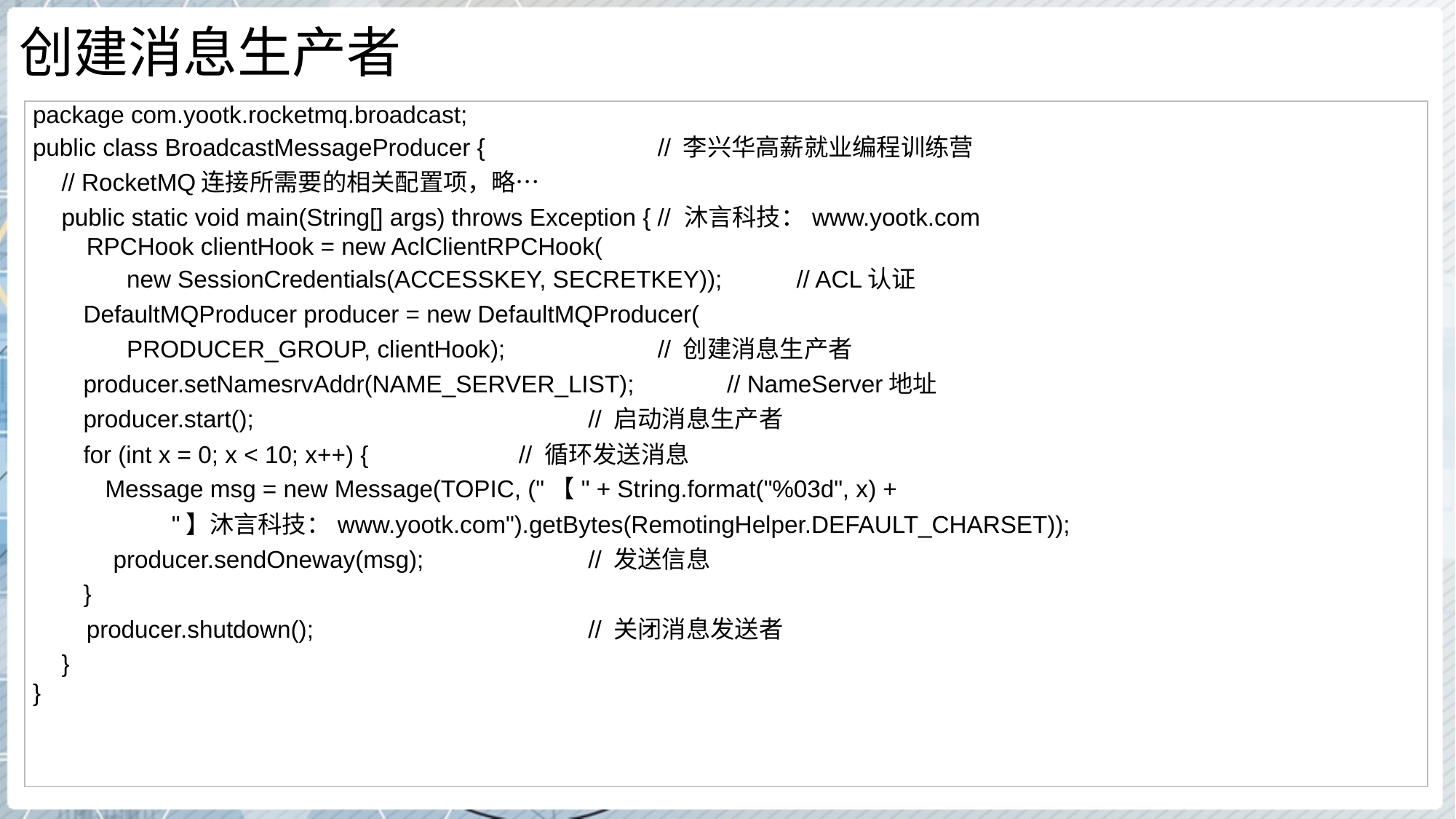

# 创建消息生产者
| package com.yootk.rocketmq.broadcast; public class BroadcastMessageProducer { // 李兴华高薪就业编程训练营 // RocketMQ连接所需要的相关配置项，略… public static void main(String[] args) throws Exception { // 沐言科技：www.yootk.com RPCHook clientHook = new AclClientRPCHook( new SessionCredentials(ACCESSKEY, SECRETKEY)); // ACL认证 DefaultMQProducer producer = new DefaultMQProducer( PRODUCER\_GROUP, clientHook); // 创建消息生产者 producer.setNamesrvAddr(NAME\_SERVER\_LIST); // NameServer地址 producer.start(); // 启动消息生产者 for (int x = 0; x < 10; x++) { // 循环发送消息 Message msg = new Message(TOPIC, ("【" + String.format("%03d", x) + "】沐言科技：www.yootk.com").getBytes(RemotingHelper.DEFAULT\_CHARSET)); producer.sendOneway(msg); // 发送信息 } producer.shutdown(); // 关闭消息发送者 } } |
| --- |